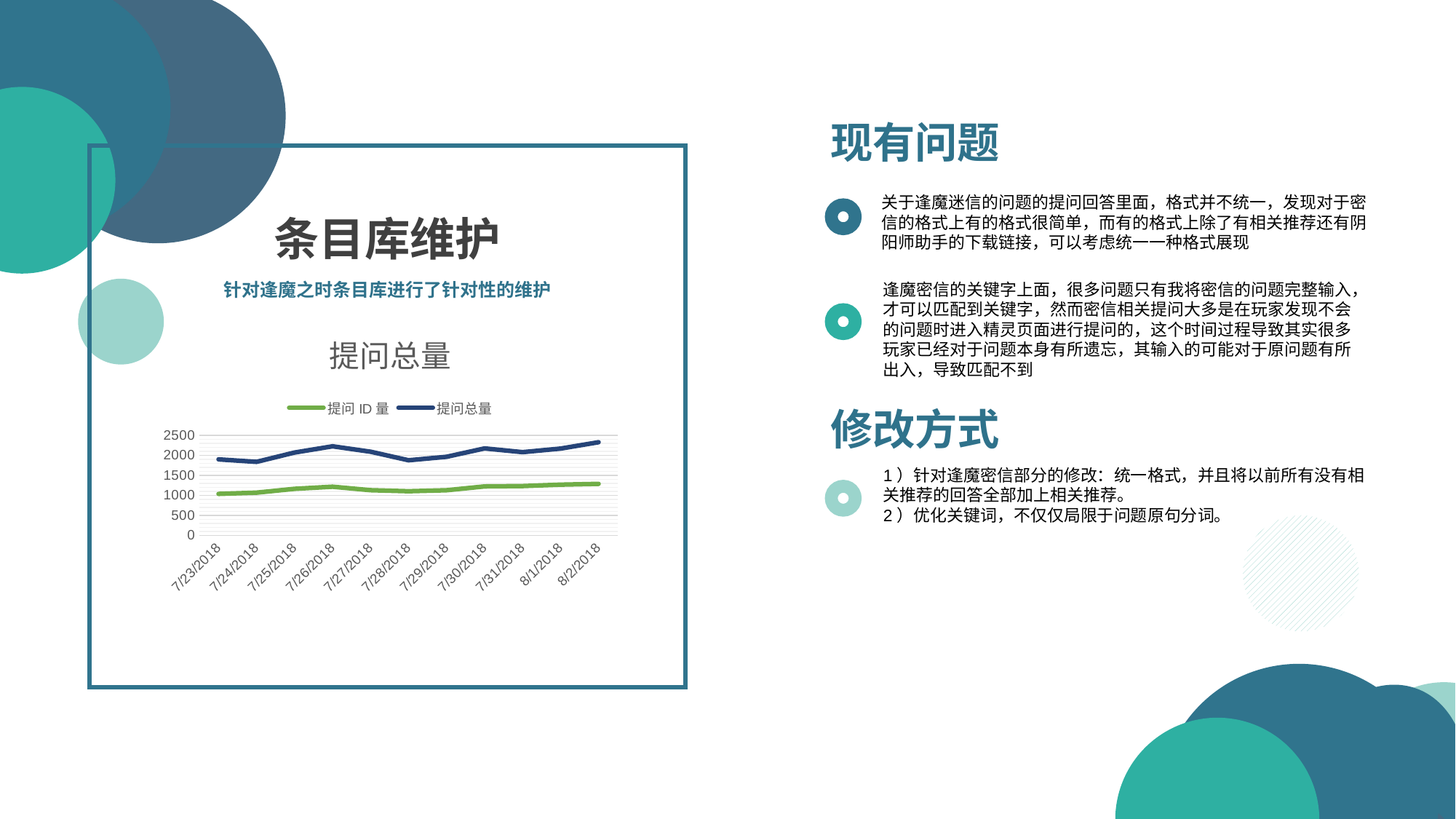

现有问题

关于逢魔迷信的问题的提问回答里面，格式并不统一，发现对于密信的格式上有的格式很简单，而有的格式上除了有相关推荐还有阴阳师助手的下载链接，可以考虑统一一种格式展现
条目库维护

针对逢魔之时条目库进行了针对性的维护
逢魔密信的关键字上面，很多问题只有我将密信的问题完整输入，才可以匹配到关键字，然而密信相关提问大多是在玩家发现不会的问题时进入精灵页面进行提问的，这个时间过程导致其实很多玩家已经对于问题本身有所遗忘，其输入的可能对于原问题有所出入，导致匹配不到

### Chart: 提问总量

| Category | 提问ID量 | 提问总量 |
|---|---|---|
| 43304 | 1038.0 | 1901.0 |
| 43305 | 1070.0 | 1839.0 |
| 43306 | 1165.0 | 2073.0 |
| 43307 | 1218.0 | 2229.0 |
| 43308 | 1131.0 | 2093.0 |
| 43309 | 1105.0 | 1878.0 |
| 43310 | 1130.0 | 1966.0 |
| 43311 | 1225.0 | 2176.0 |
| 43312 | 1234.0 | 2083.0 |
| 43313 | 1269.0 | 2172.0 |
| 43314 | 1289.0 | 2331.0 |
修改方式
1）针对逢魔密信部分的修改：统一格式，并且将以前所有没有相关推荐的回答全部加上相关推荐。
2）优化关键词，不仅仅局限于问题原句分词。